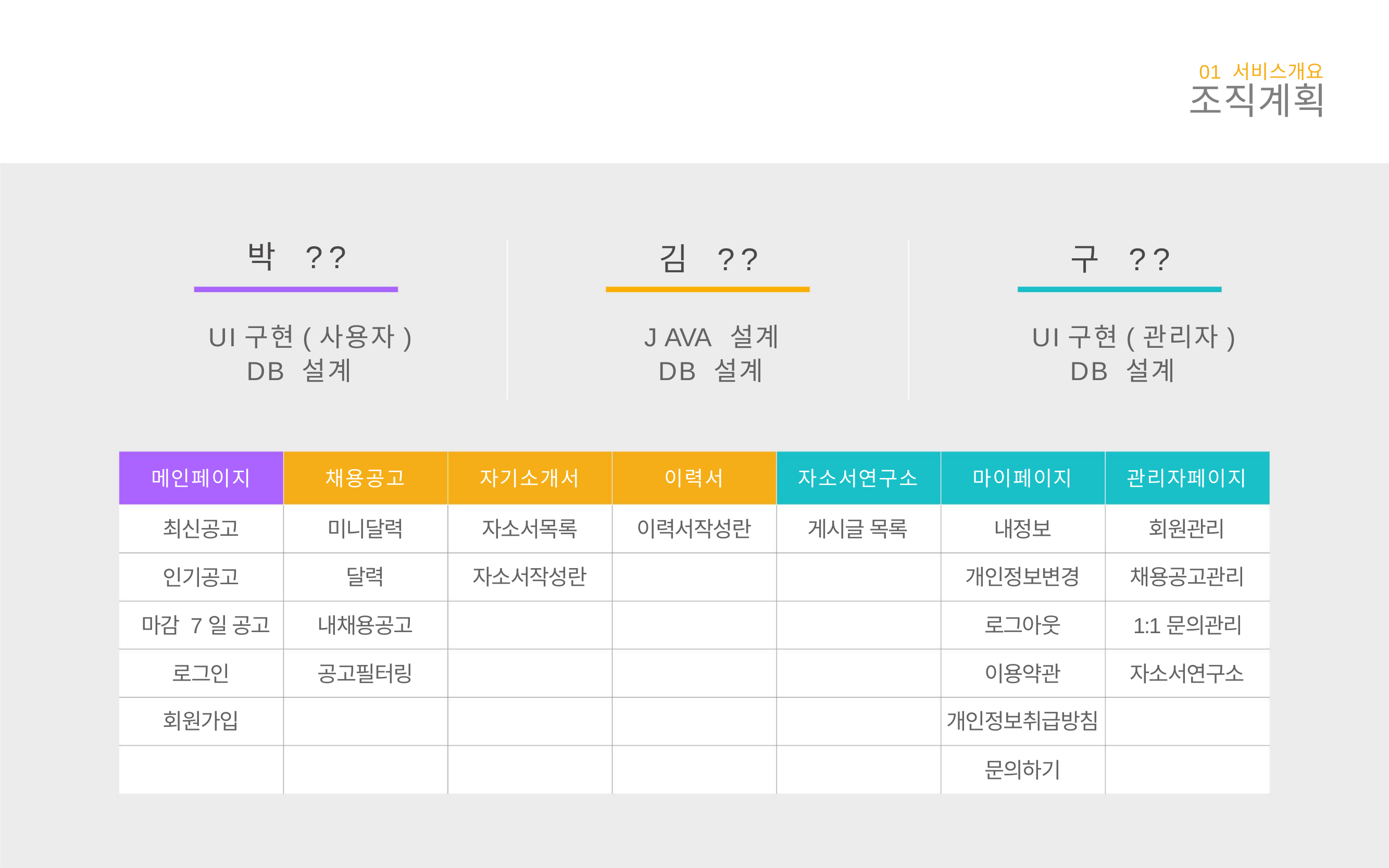

01 서비스개요
조직계획

박 ??
구 ??
김 ??
UI구현(사용자)
DB 설계
J AVA 설계
DB 설계
UI구현(관리자)
DB 설계
메인페이지
채용공고
미니달력
달력
자기소개서
자소서목록
이력서
자소서연구소
마이페이지
관리자페이지
최신공고
인기공고
이력서작성란
게시글 목록
내정보
회원관리
자소서작성란
개인정보변경 채용공고관리
마감 7일 공고
로그인
내채용공고
공고필터링
로그아웃
이용약관
1:1문의관리
자소서연구소
회원가입
개인정보취급방침
문의하기